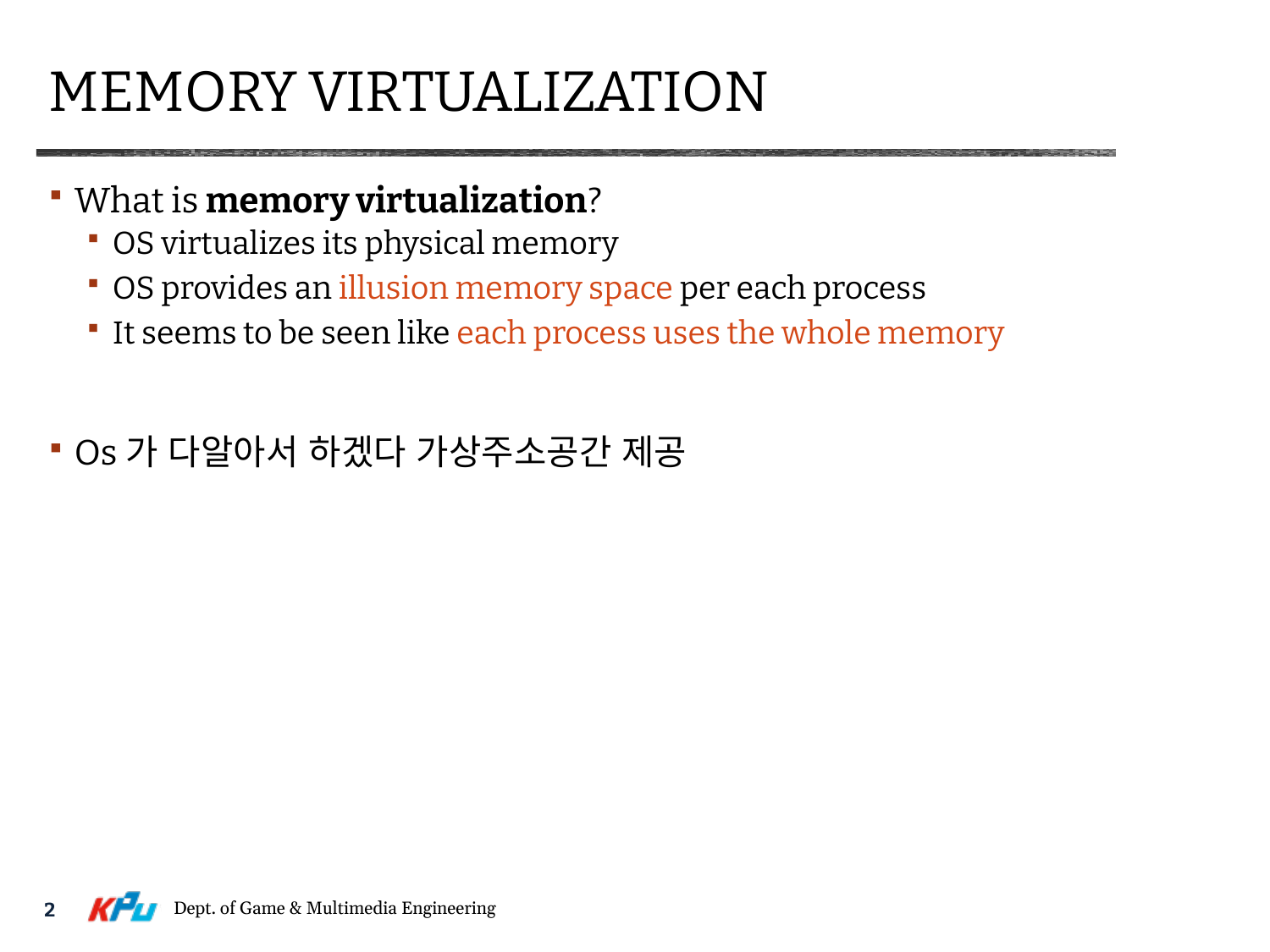

# Memory Virtualization
What is memory virtualization?
OS virtualizes its physical memory
OS provides an illusion memory space per each process
It seems to be seen like each process uses the whole memory

Os가 다알아서 하겠다 가상주소공간 제공
Dept. of Game & Multimedia Engineering
2